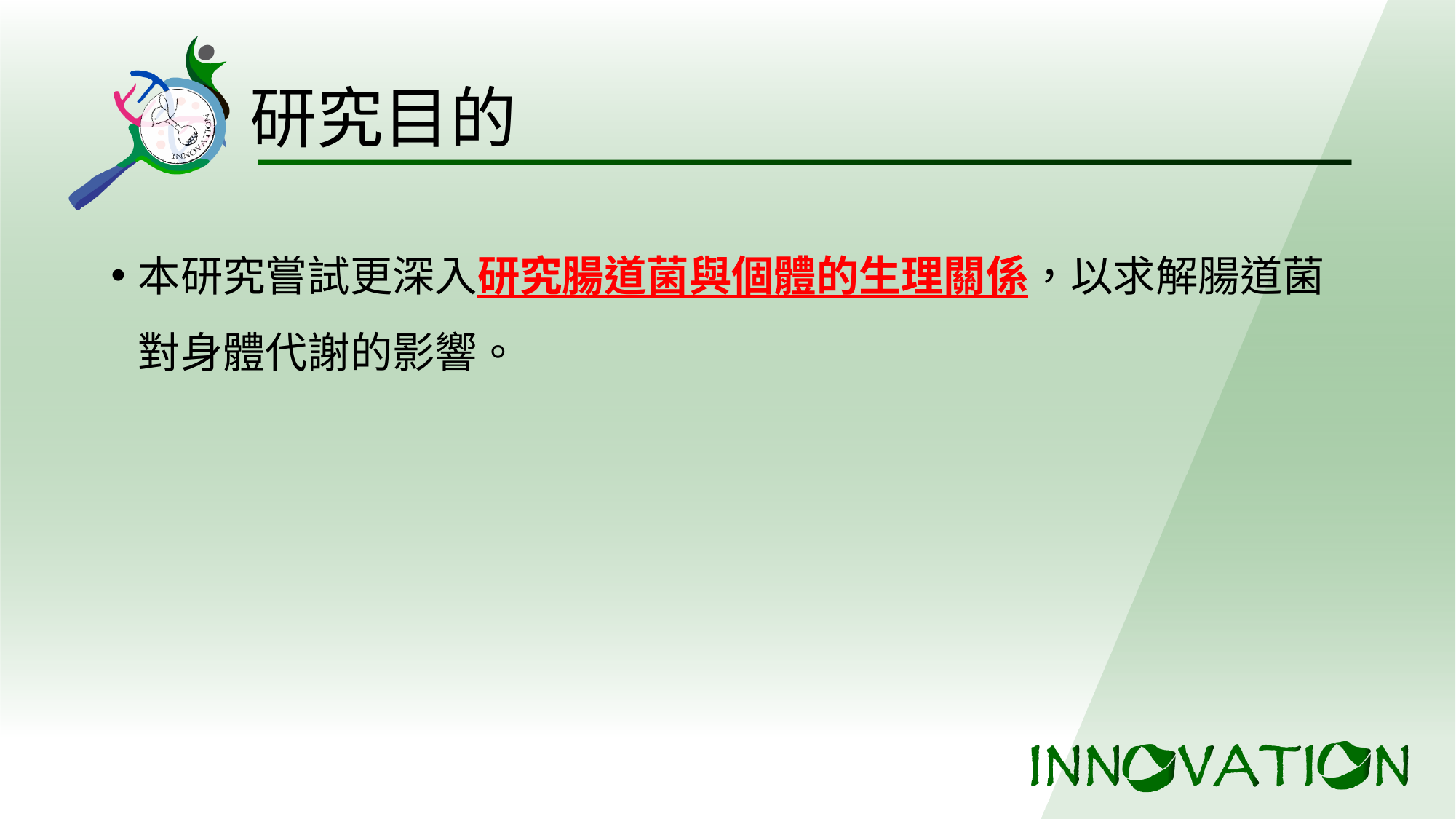

# 研究目的
本研究嘗試更深入研究腸道菌與個體的生理關係，以求解腸道菌對身體代謝的影響。